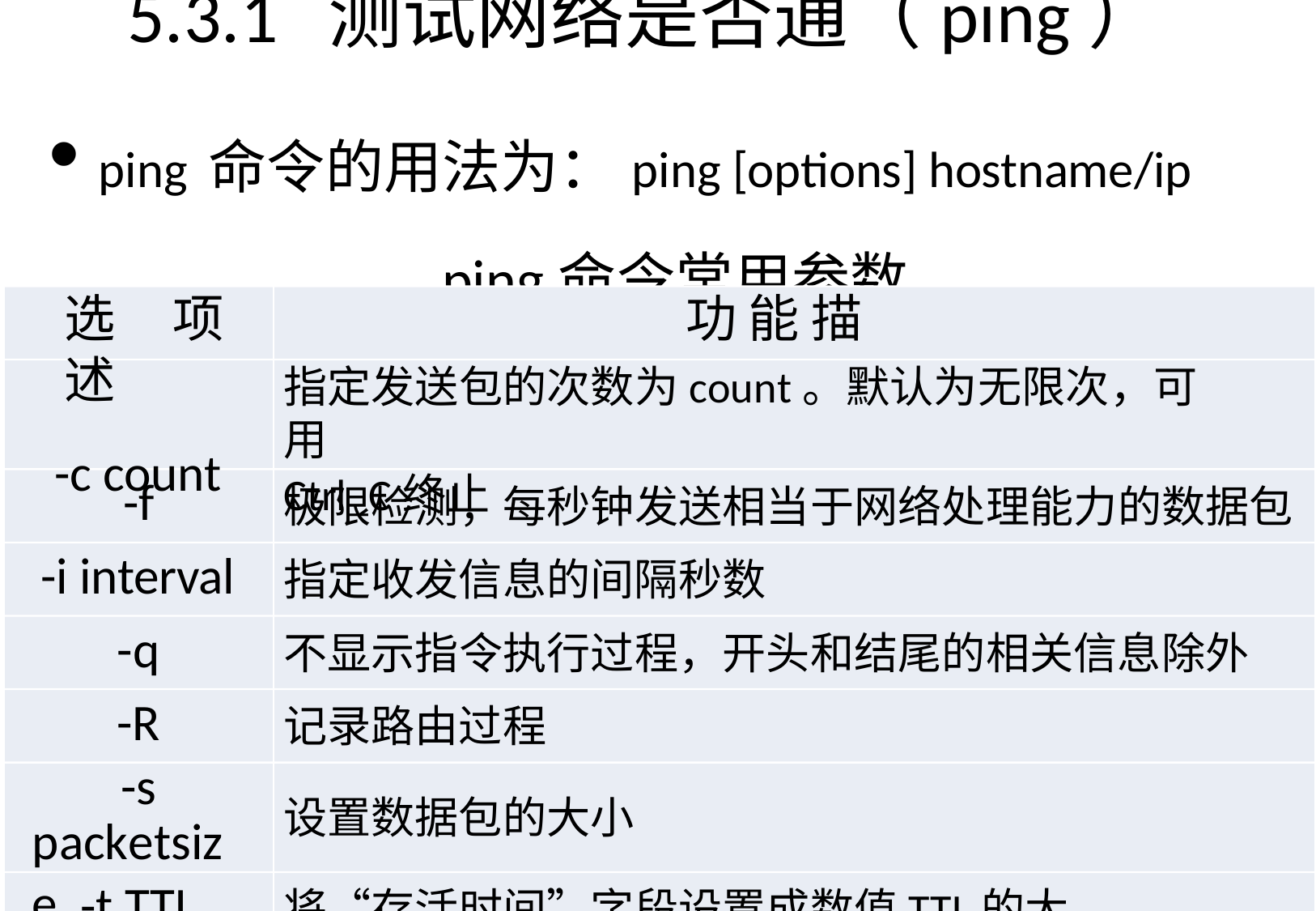

# 5.3.1	测试网络是否通（ping）
ping命令的用法为：ping [options] hostname/ip
ping命令常用参数
选	项	功能描述
-c count

指定发送包的次数为count。默认为无限次，可用
Ctrl_C终止
-f
极限检测，每秒钟发送相当于网络处理能力的数据包
-i interval
指定收发信息的间隔秒数
-q
不显示指令执行过程，开头和结尾的相关信息除外
-R
-s
记录路由过程
设置数据包的大小
packetsize
-t TTL
将“存活时间”字段设置成数值TTL的大小